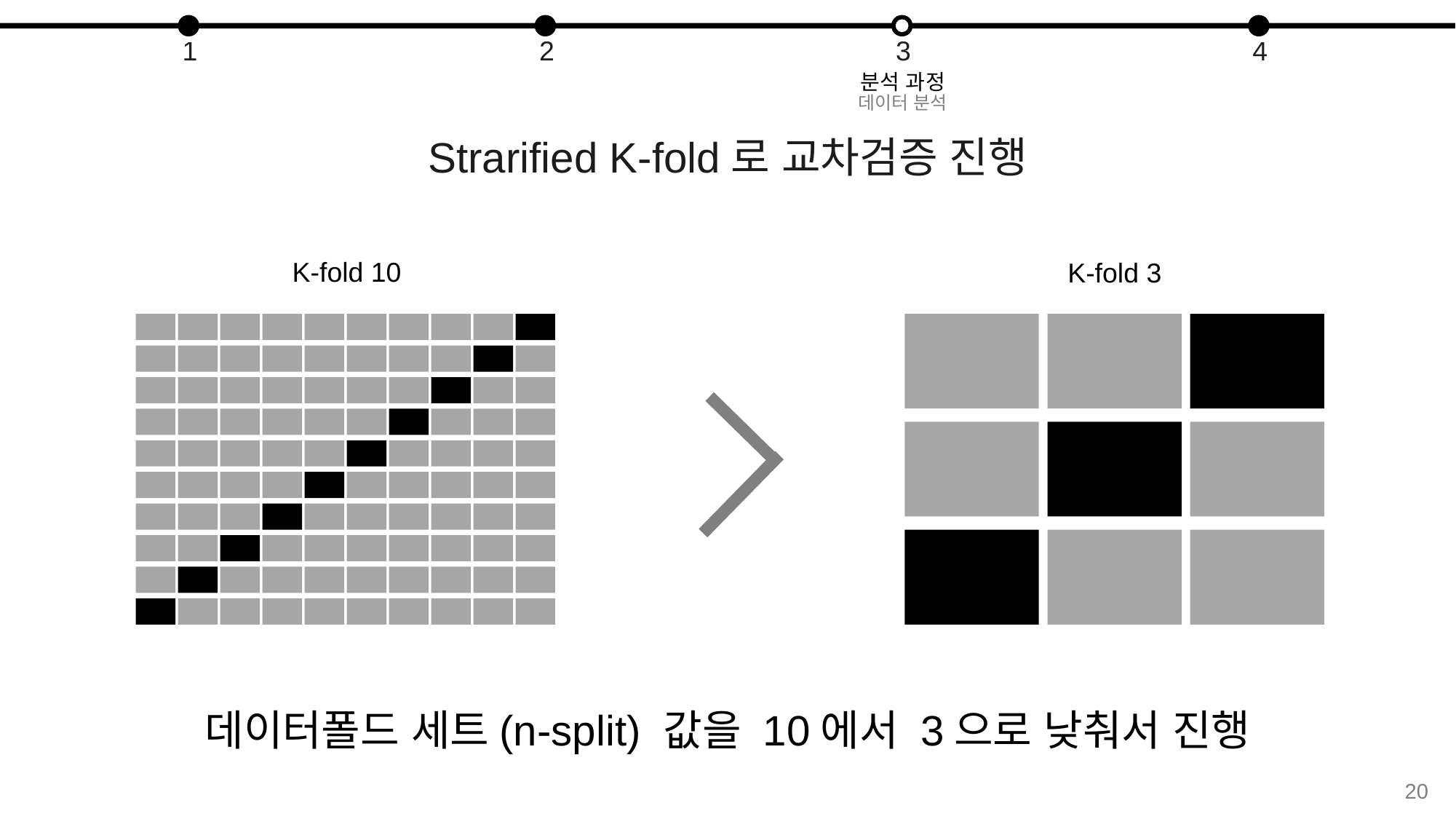

1
2
3
4
분석 과정
데이터 분석
Strarified K-fold로 교차검증 진행
K-fold 10
K-fold 3

데이터폴드 세트(n-split) 값을 10에서 3으로 낮춰서 진행
20